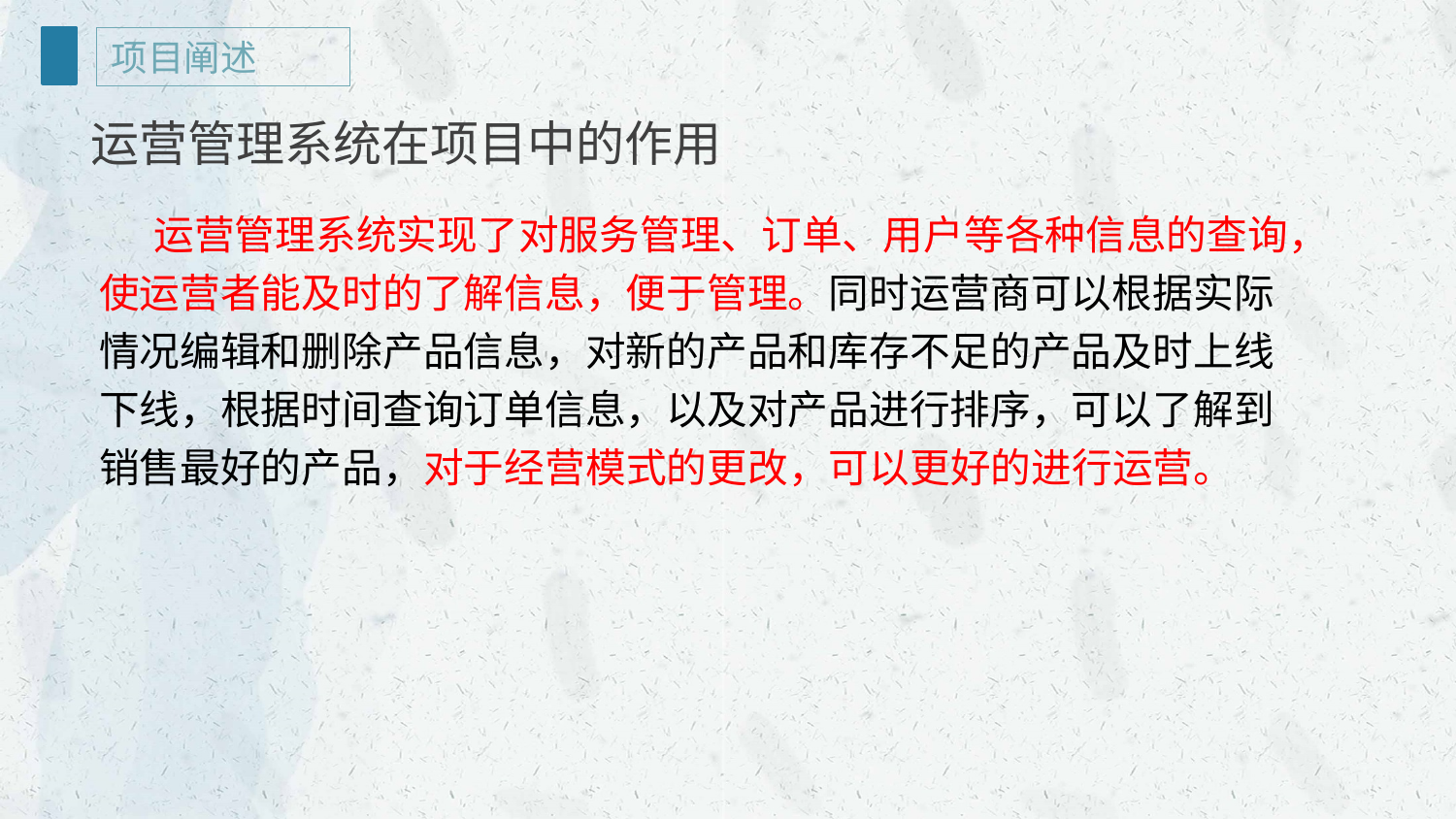

项目阐述
运营管理系统在项目中的作用
     运营管理系统实现了对服务管理、订单、用户等各种信息的查询，使运营者能及时的了解信息，便于管理。同时运营商可以根据实际情况编辑和删除产品信息，对新的产品和库存不足的产品及时上线下线，根据时间查询订单信息，以及对产品进行排序，可以了解到销售最好的产品，对于经营模式的更改，可以更好的进行运营。